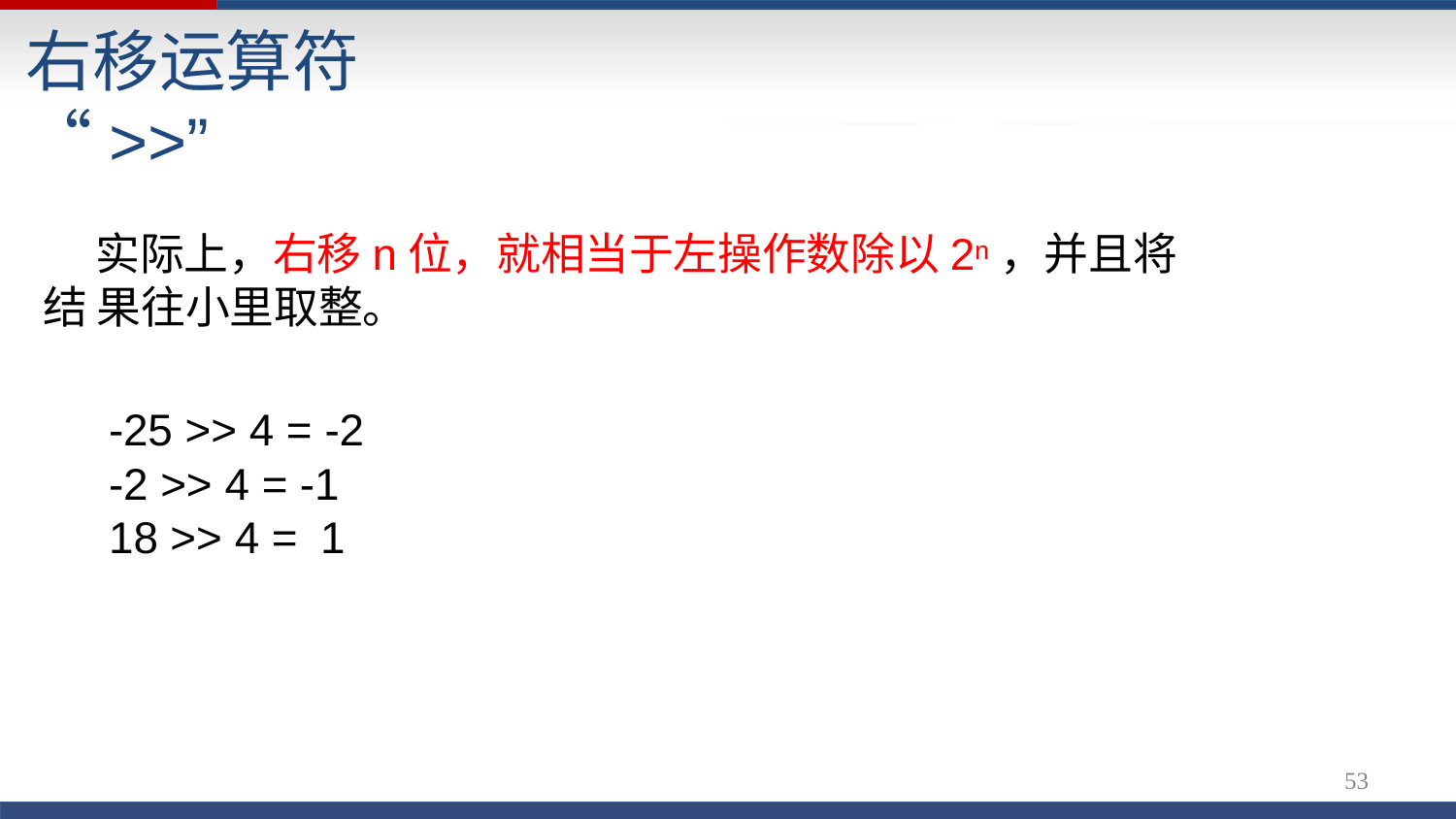

# 右移运算符 “>>”
实际上，右移n位，就相当于左操作数除以2n，并且将结 果往小里取整。

-25 >> 4 = -2
-2 >> 4 = -1
18 >> 4 =	1
53